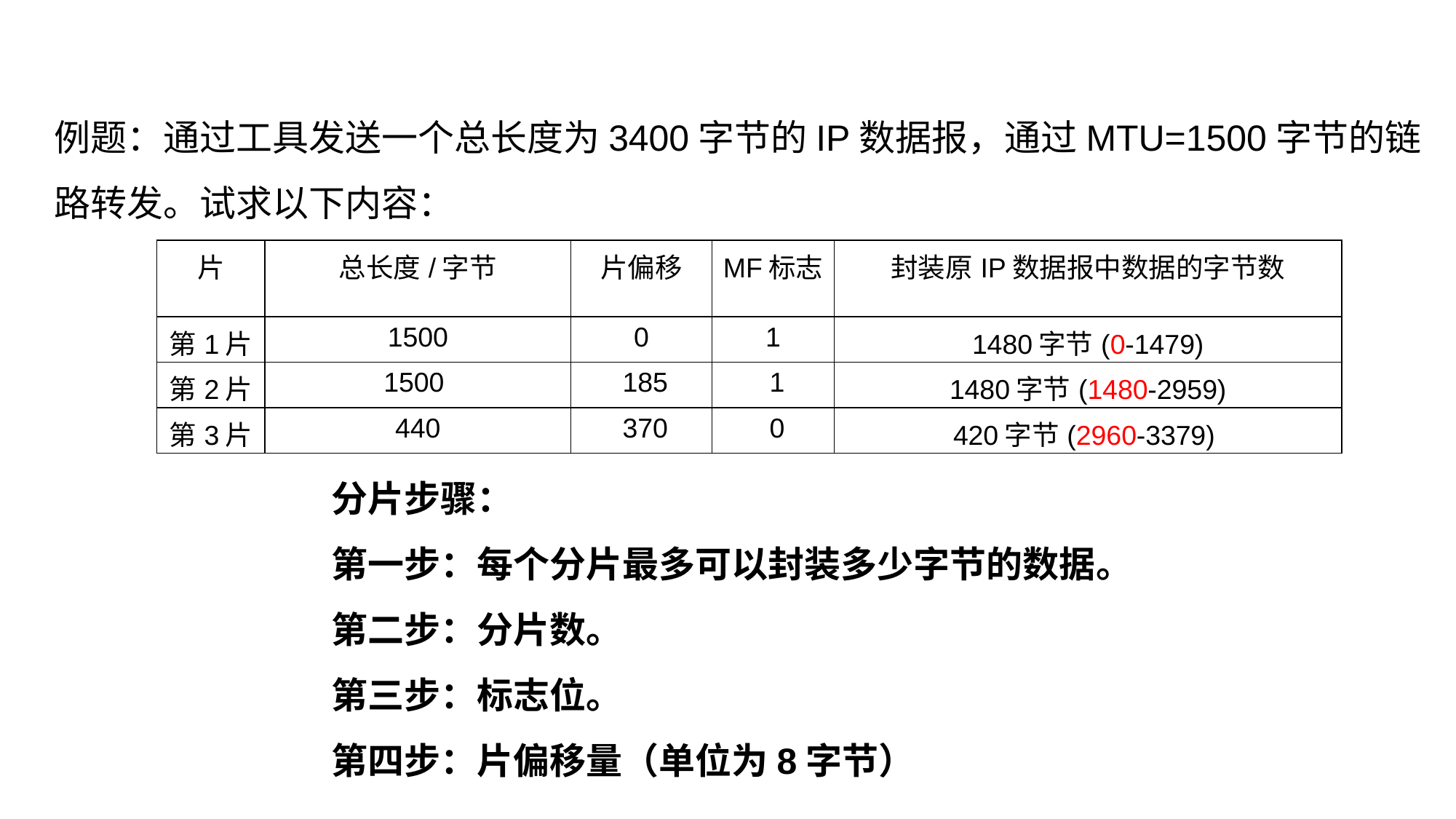

例题：通过工具发送一个总长度为3400字节的IP数据报，通过MTU=1500字节的链路转发。试求以下内容：
| 片 | 总长度/字节 | 片偏移 | MF标志 | 封装原IP数据报中数据的字节数 |
| --- | --- | --- | --- | --- |
| 第1片 | 1500 | 0 | 1 | 1480字节(0-1479) |
| 第2片 | 1500 | 185 | 1 | 1480字节(1480-2959) |
| 第3片 | 440 | 370 | 0 | 420字节(2960-3379) |
分片步骤：
第一步：每个分片最多可以封装多少字节的数据。
第二步：分片数。
第三步：标志位。
第四步：片偏移量（单位为8字节）